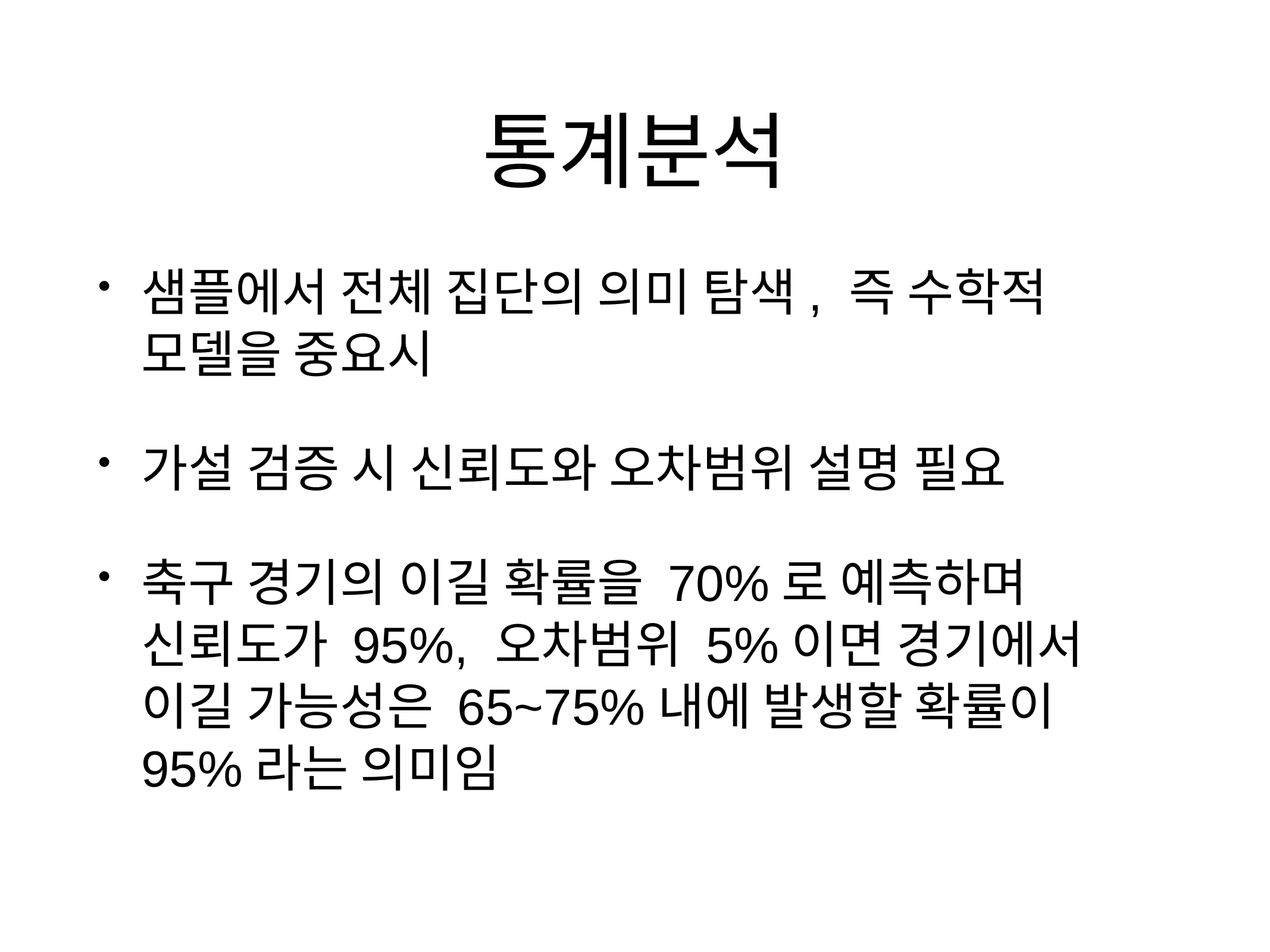

# 통계분석
샘플에서 전체 집단의 의미 탐색, 즉 수학적 모델을 중요시
가설 검증 시 신뢰도와 오차범위 설명 필요
축구 경기의 이길 확률을 70%로 예측하며 신뢰도가 95%, 오차범위 5%이면 경기에서 이길 가능성은 65~75%내에 발생할 확률이 95%라는 의미임
49